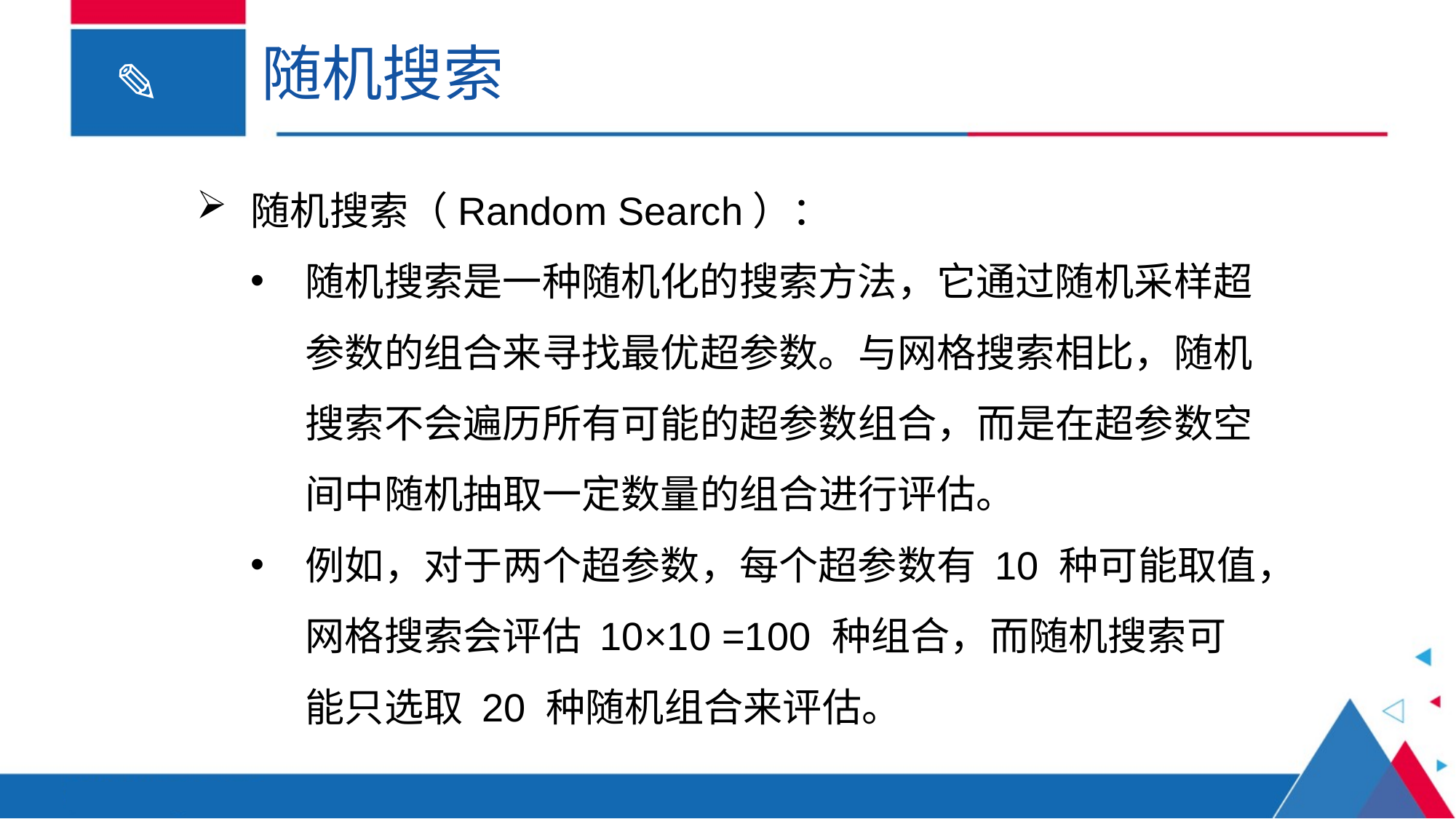

# 随机搜索
随机搜索（Random Search）：
随机搜索是一种随机化的搜索方法，它通过随机采样超参数的组合来寻找最优超参数。与网格搜索相比，随机搜索不会遍历所有可能的超参数组合，而是在超参数空间中随机抽取一定数量的组合进行评估。
例如，对于两个超参数，每个超参数有 10 种可能取值，网格搜索会评估 10×10 =100 种组合，而随机搜索可能只选取 20 种随机组合来评估。